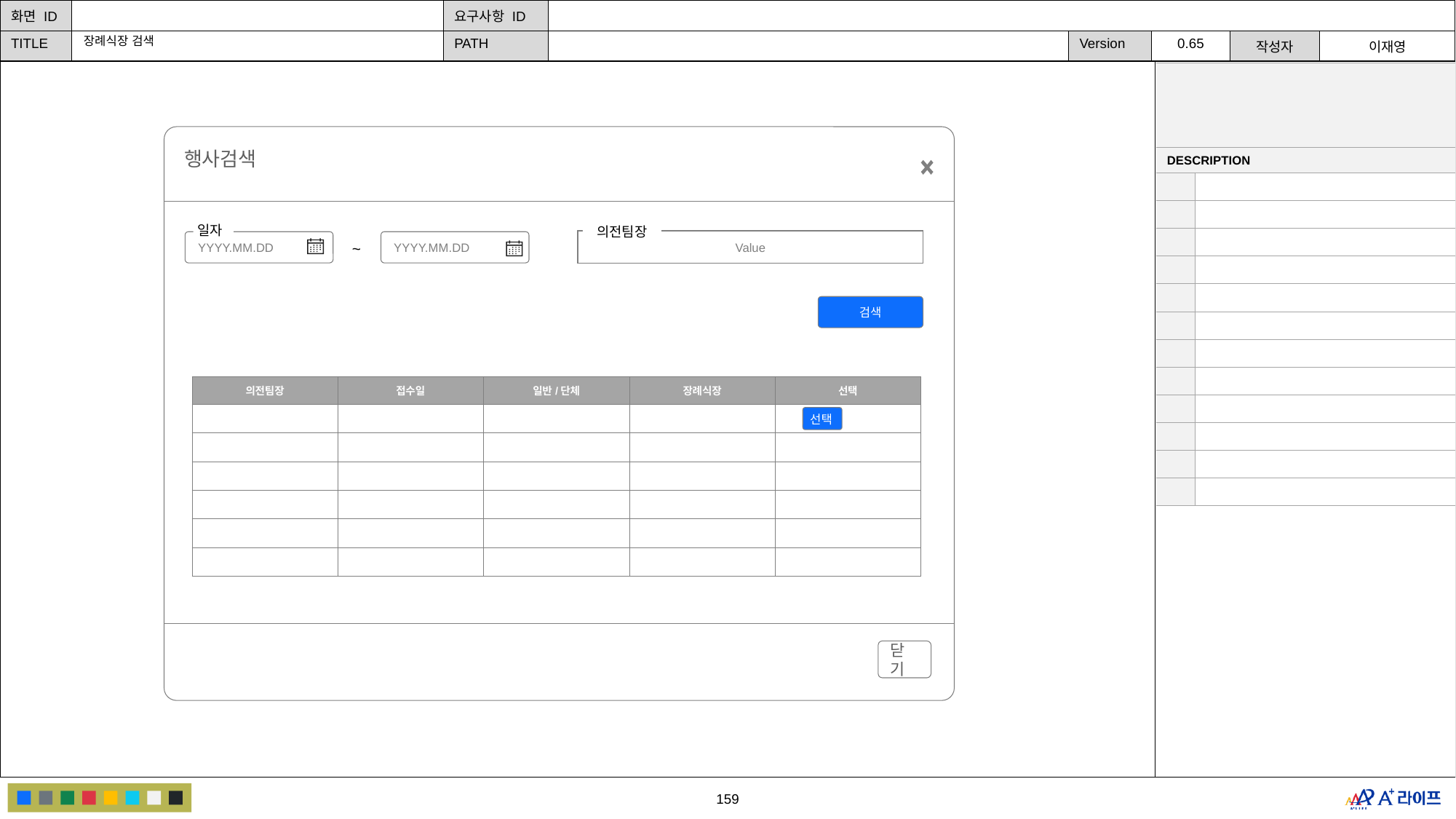

장례식장 검색
|  |  |
| --- | --- |
| DESCRIPTION |  |
|  |  |
|  |  |
|  |  |
|  |  |
|  |  |
|  |  |
|  |  |
|  |  |
|  |  |
|  |  |
|  |  |
|  |  |
행사검색

일자
YYYY.MM.DD
YYYY.MM.DD
~

의전팀장
Value
검색
| 의전팀장 | 접수일 | 일반/단체 | 장례식장 | 선택 |
| --- | --- | --- | --- | --- |
|  |  |  |  |  |
|  |  |  |  |  |
|  |  |  |  |  |
|  |  |  |  |  |
|  |  |  |  |  |
|  |  |  |  |  |
선택

닫기